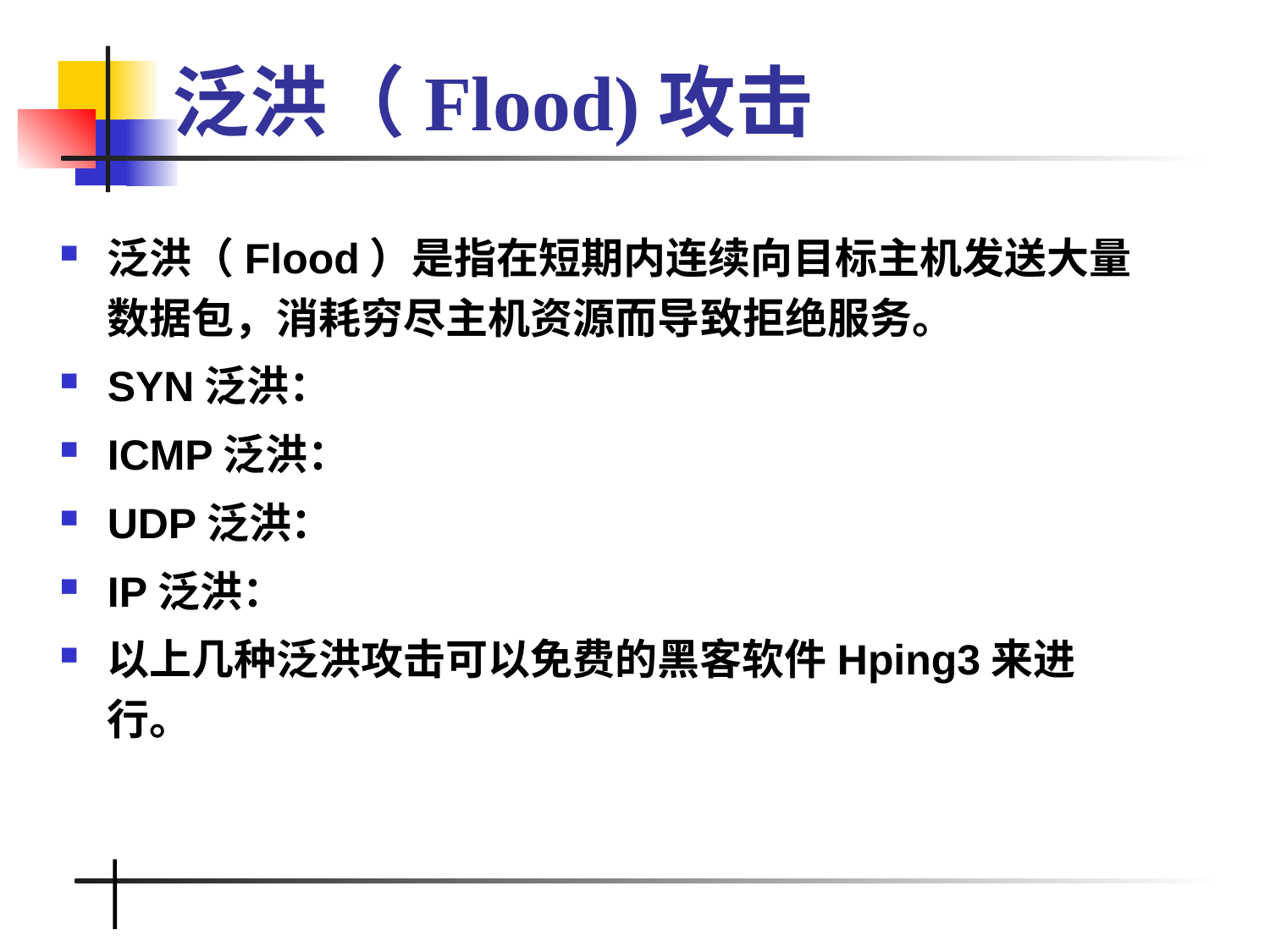

# 泛洪（Flood)攻击
泛洪（Flood）是指在短期内连续向目标主机发送大量数据包，消耗穷尽主机资源而导致拒绝服务。
SYN泛洪：
ICMP泛洪：
UDP泛洪：
IP泛洪：
以上几种泛洪攻击可以免费的黑客软件Hping3来进行。